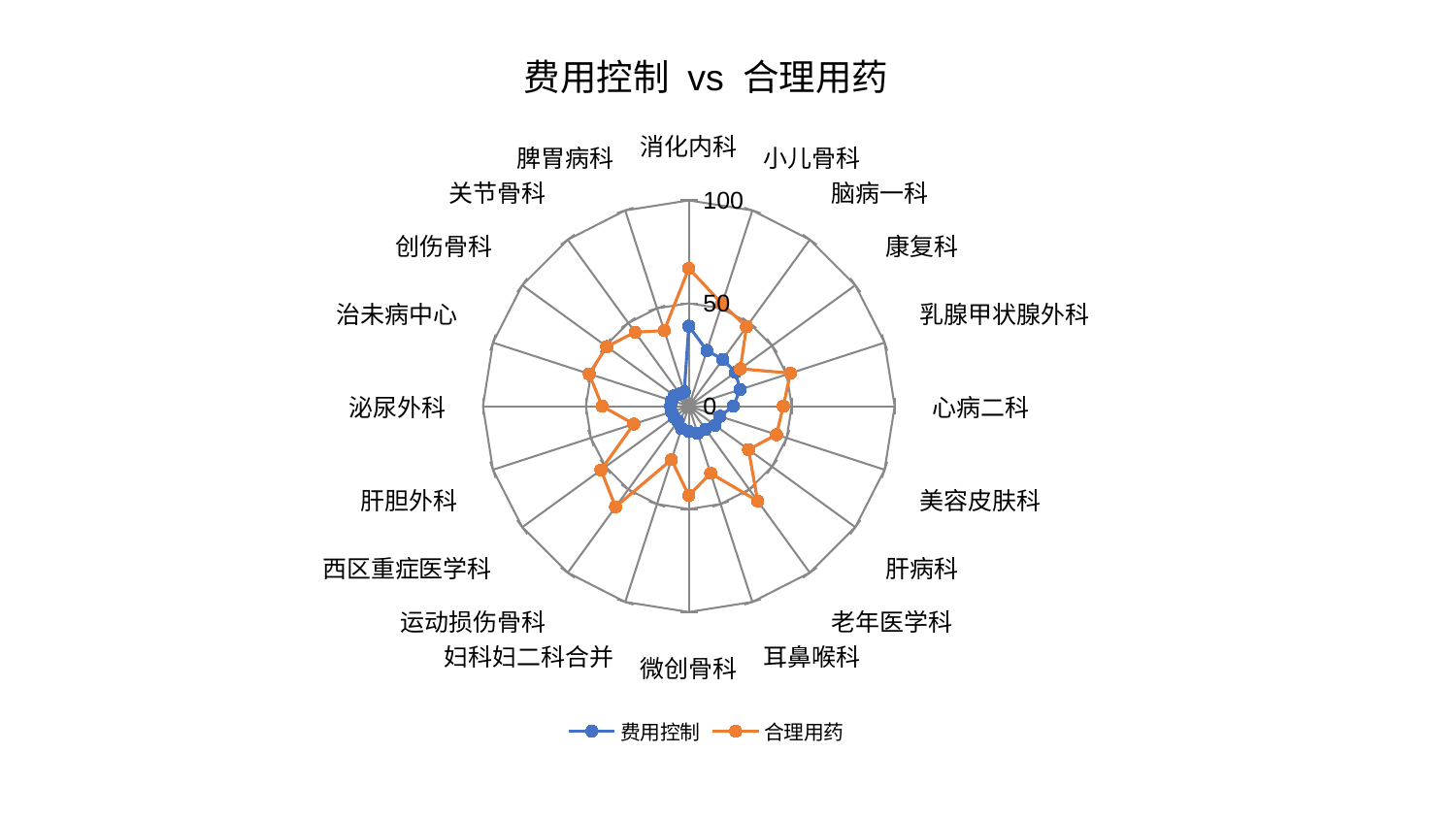

### Chart: 费用控制 vs 合理用药

| Category | 费用控制 | 合理用药 |
|---|---|---|
| 消化内科 | 38.92239579775596 | 66.96464749154566 |
| 小儿骨科 | 28.430737965853936 | 52.28618884864217 |
| 脑病一科 | 28.09140193579916 | 47.71037170581732 |
| 康复科 | 27.984025074080332 | 30.941959648935672 |
| 乳腺甲状腺外科 | 26.253419267144242 | 51.90041045863434 |
| 心病二科 | 21.632929586212917 | 45.914256258816316 |
| 美容皮肤科 | 15.897425333607274 | 44.782667745249384 |
| 肝病科 | 15.825327260750665 | 35.86144153257735 |
| 老年医学科 | 13.878703534929826 | 56.9753612116954 |
| 耳鼻喉科 | 13.86151901826371 | 34.28951154379213 |
| 微创骨科 | 12.34195163569311 | 43.4249674067198 |
| 妇科妇二科合并 | 11.432780563848164 | 27.331414986788843 |
| 运动损伤骨科 | 8.969092690333902 | 60.49275727443726 |
| 西区重症医学科 | 8.944514870537926 | 52.74312154509345 |
| 肝胆外科 | 8.855185025360267 | 28.07360531534051 |
| 泌尿外科 | 8.840043291617889 | 42.11534035866545 |
| 治未病中心 | 8.787499311379301 | 50.851479275354336 |
| 创伤骨科 | 8.747336572440034 | 49.27519711845432 |
| 关节骨科 | 7.372120373295337 | 44.39272820432552 |
| 脾胃病科 | 7.293987950084332 | 38.65597986205474 |
44